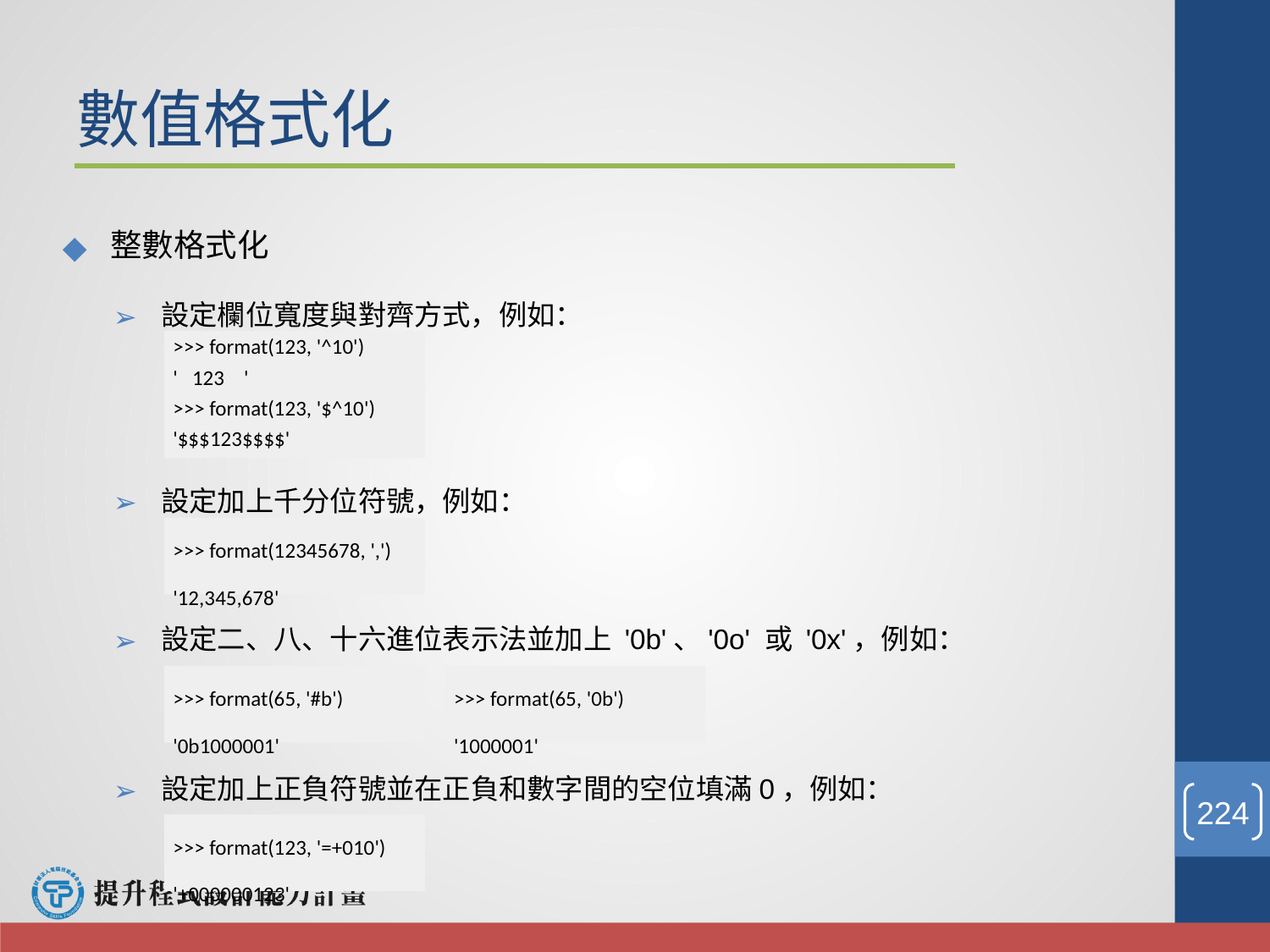

# 數值格式化
整數格式化
設定欄位寬度與對齊方式，例如：

設定加上千分位符號，例如：

設定二、八、十六進位表示法並加上 '0b'、'0o' 或 '0x'，例如：

設定加上正負符號並在正負和數字間的空位填滿0，例如：

>>> format(123, '^10')
'   123    '
>>> format(123, '$^10')
'$$$123$$$$'

>>> format(12345678, ',')
'12,345,678'

>>> format(65, '#b')
'0b1000001'
>>> format(65, '0b')
'1000001'
224
>>> format(123, '=+010')
'+000000123'